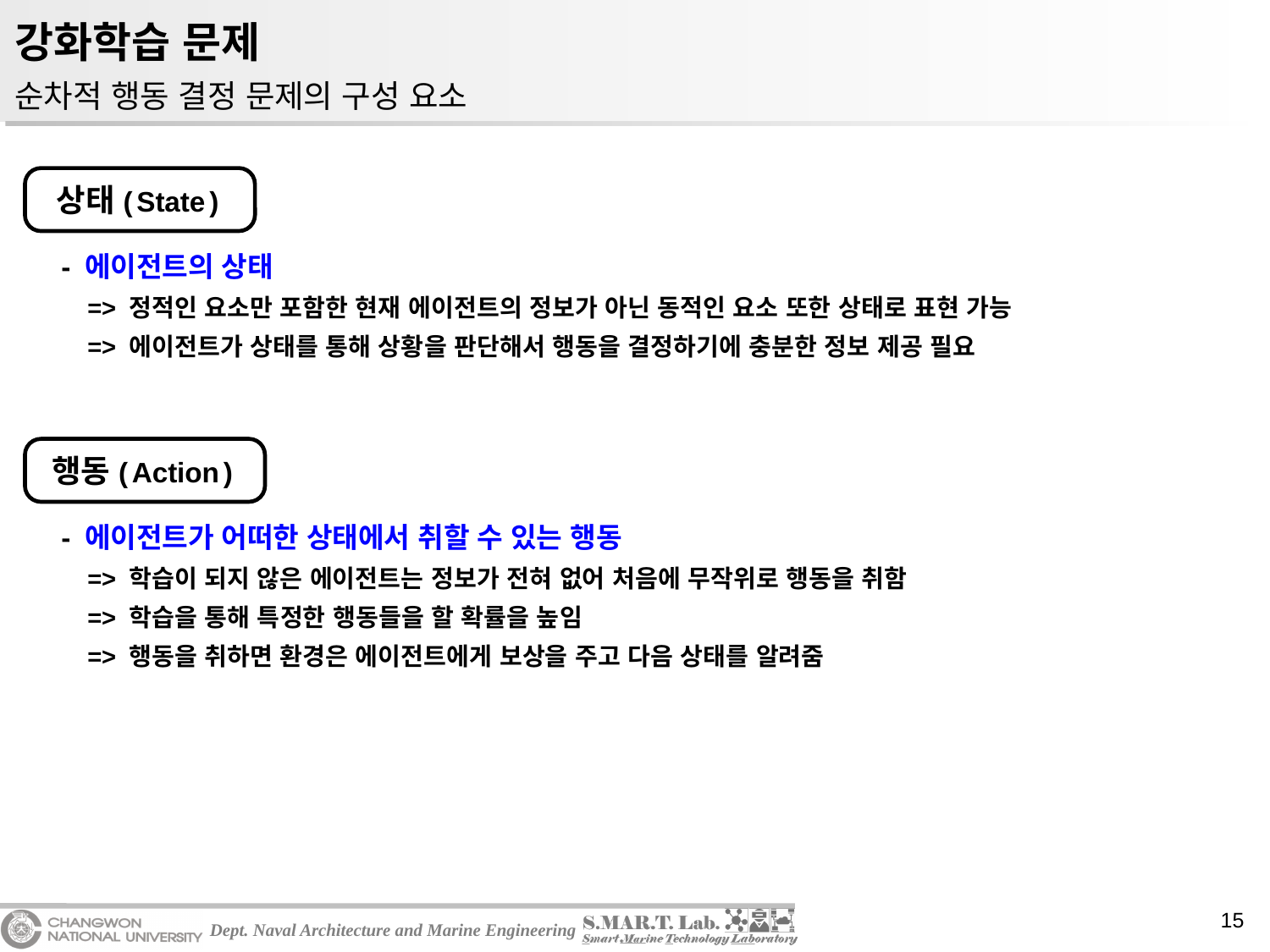

# 강화학습 문제
순차적 행동 결정 문제의 구성 요소

상태 ( State )
- 에이전트의 상태
=> 정적인 요소만 포함한 현재 에이전트의 정보가 아닌 동적인 요소 또한 상태로 표현 가능
=> 에이전트가 상태를 통해 상황을 판단해서 행동을 결정하기에 충분한 정보 제공 필요

행동 ( Action )
- 에이전트가 어떠한 상태에서 취할 수 있는 행동
=> 학습이 되지 않은 에이전트는 정보가 전혀 없어 처음에 무작위로 행동을 취함
=> 학습을 통해 특정한 행동들을 할 확률을 높임
=> 행동을 취하면 환경은 에이전트에게 보상을 주고 다음 상태를 알려줌
15